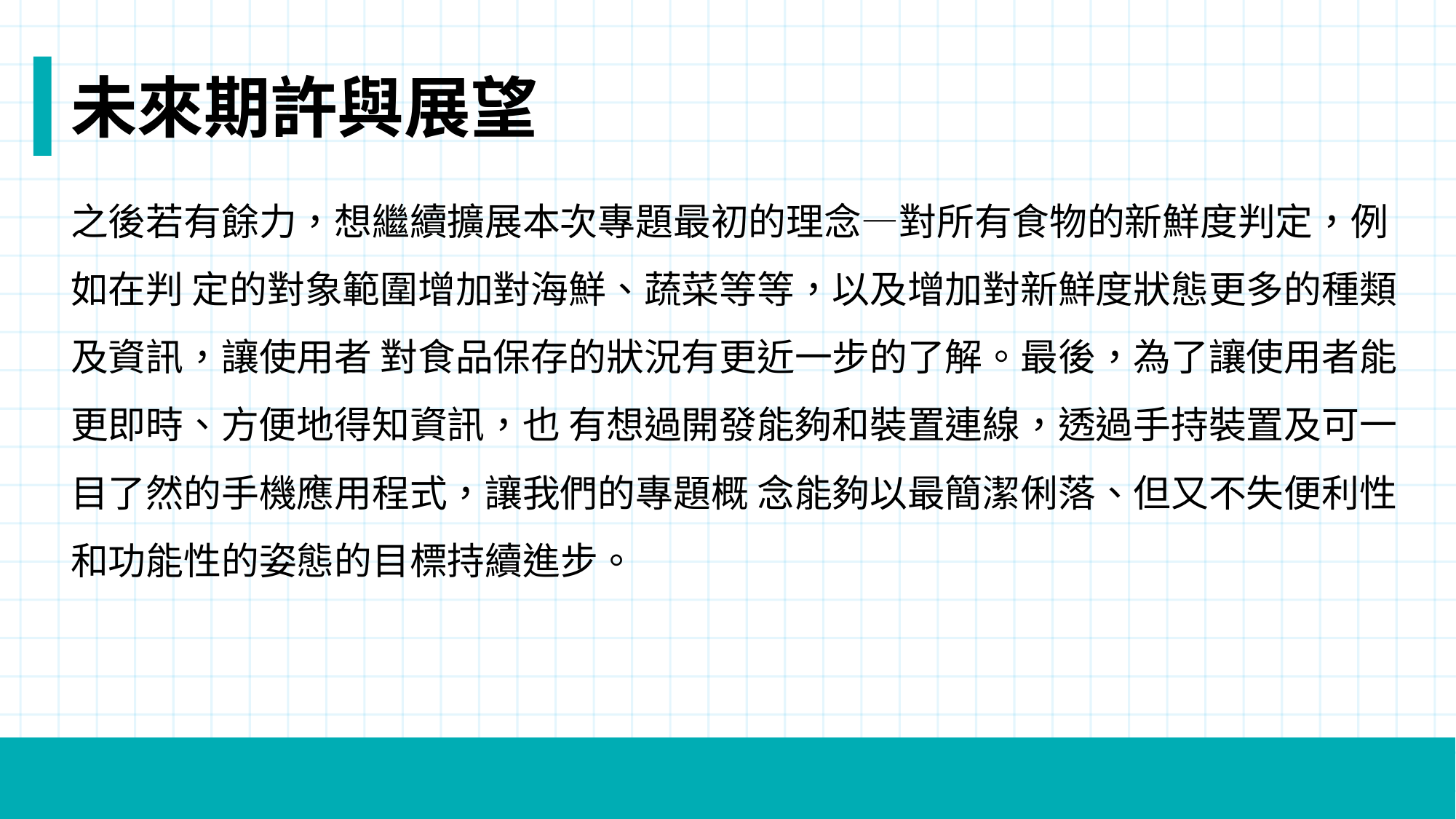

未來期許與展望
之後若有餘力，想繼續擴展本次專題最初的理念—對所有食物的新鮮度判定，例如在判 定的對象範圍增加對海鮮、蔬菜等等，以及增加對新鮮度狀態更多的種類及資訊，讓使用者 對食品保存的狀況有更近一步的了解。最後，為了讓使用者能更即時、方便地得知資訊，也 有想過開發能夠和裝置連線，透過手持裝置及可一目了然的手機應用程式，讓我們的專題概 念能夠以最簡潔俐落、但又不失便利性和功能性的姿態的目標持續進步。